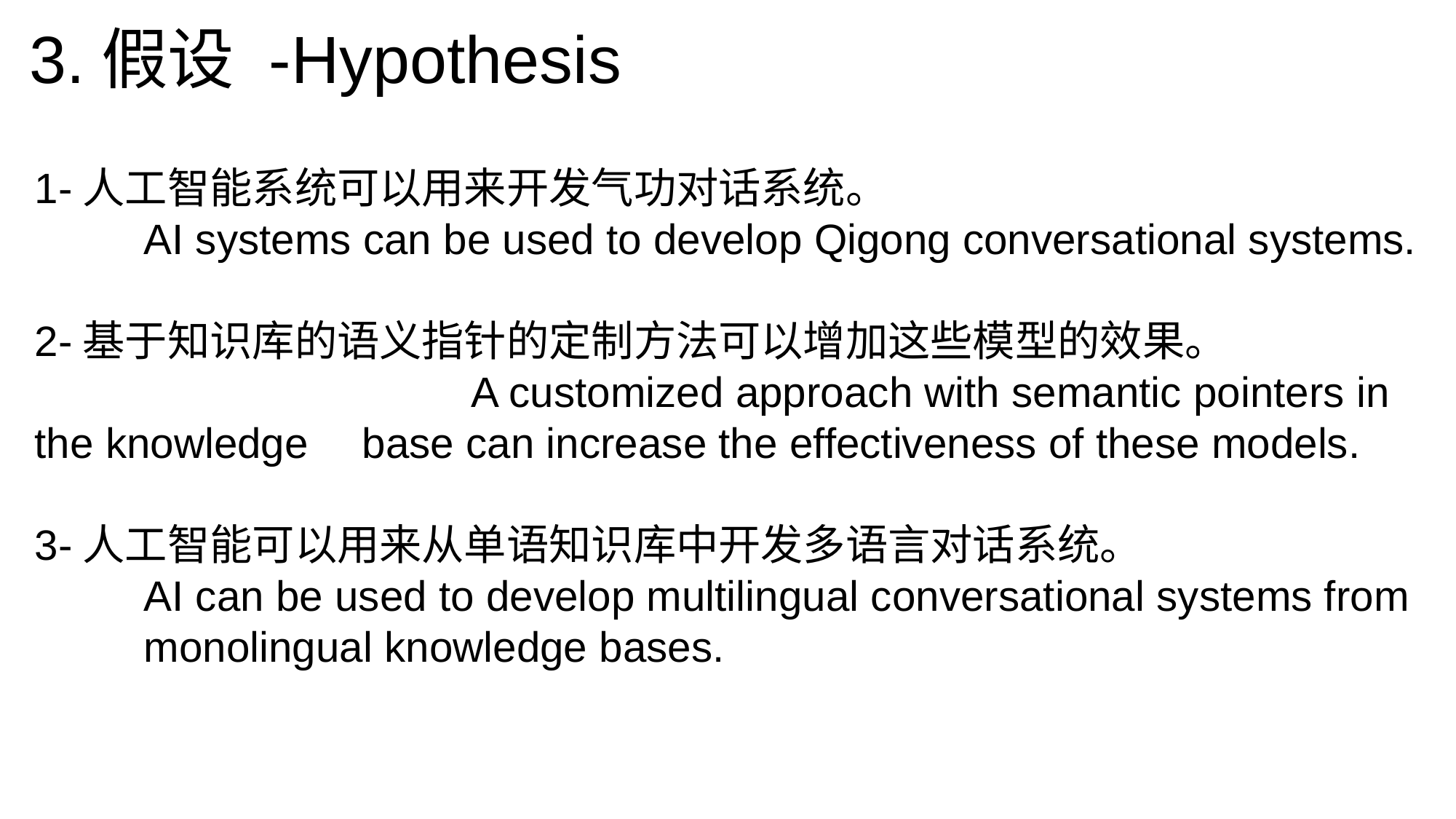

# 3.假设 -Hypothesis
1-人工智能系统可以用来开发气功对话系统。
AI systems can be used to develop Qigong conversational systems.

2-基于知识库的语义指针的定制方法可以增加这些模型的效果。                                                   	A customized approach with semantic pointers in the knowledge 	base can increase the effectiveness of these models.

3-人工智能可以用来从单语知识库中开发多语言对话系统。
    	AI can be used to develop multilingual conversational systems from   	monolingual knowledge bases.